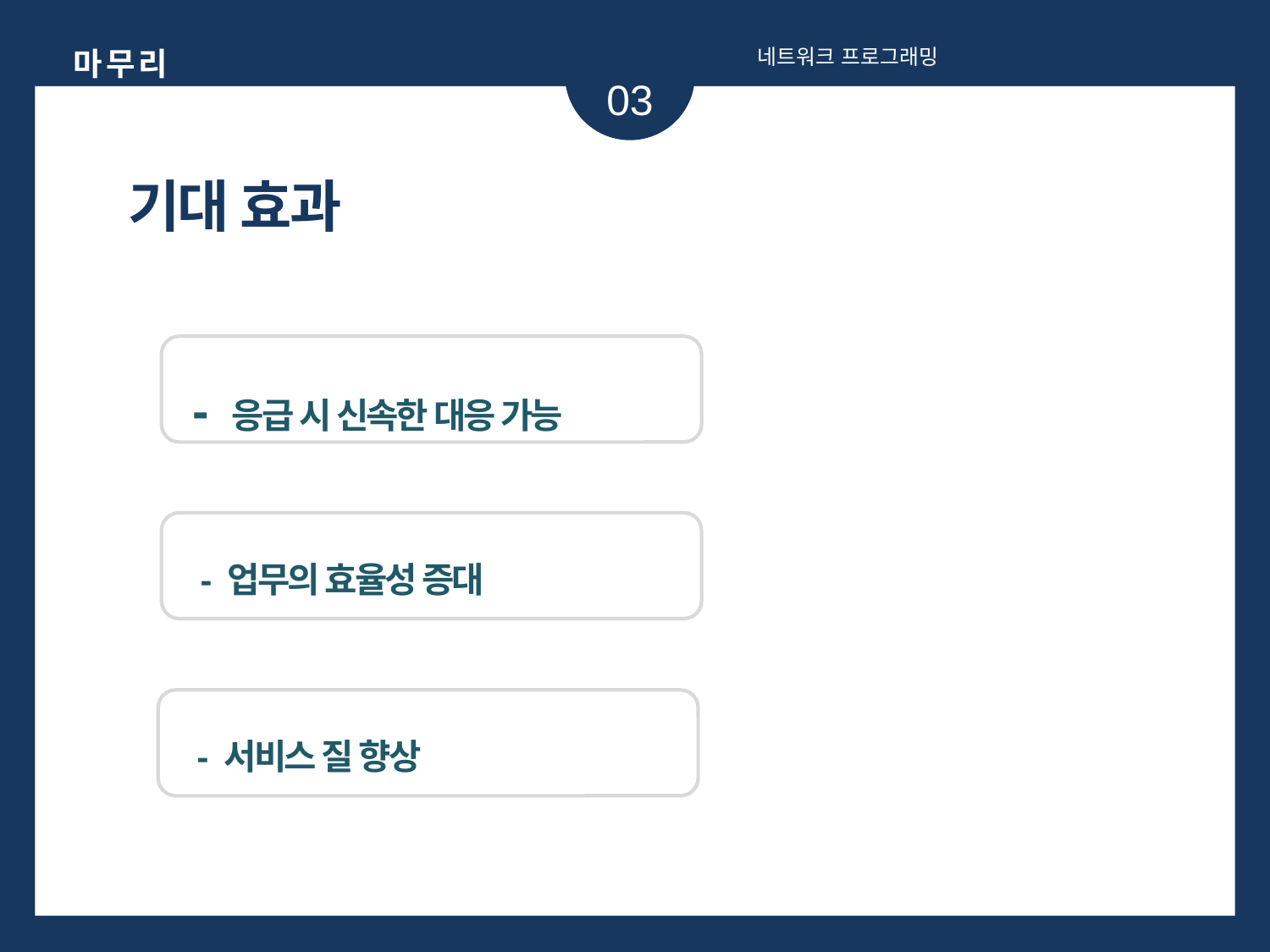

마 무 리
네트워크 프로그래밍
03

기대 효과

- 응급 시 신속한 대응 가능

 - 업무의 효율성 증대

 - 서비스 질 향상